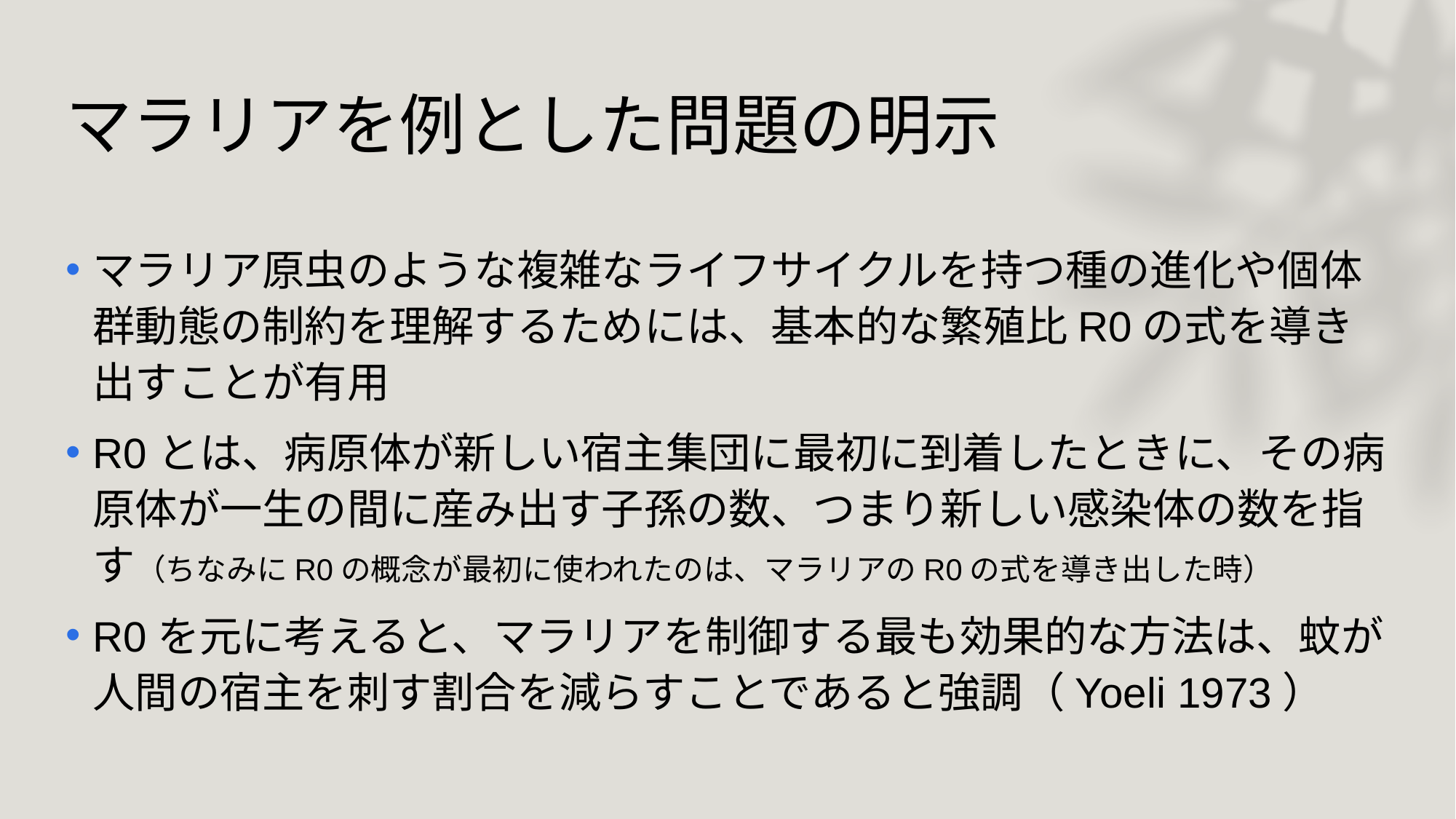

# マラリアを例とした問題の明示
マラリア原虫のような複雑なライフサイクルを持つ種の進化や個体群動態の制約を理解するためには、基本的な繁殖比R0の式を導き出すことが有用
R0とは、病原体が新しい宿主集団に最初に到着したときに、その病原体が一生の間に産み出す子孫の数、つまり新しい感染体の数を指す（ちなみにR0の概念が最初に使われたのは、マラリアのR0の式を導き出した時）
R0を元に考えると、マラリアを制御する最も効果的な方法は、蚊が人間の宿主を刺す割合を減らすことであると強調（Yoeli 1973）